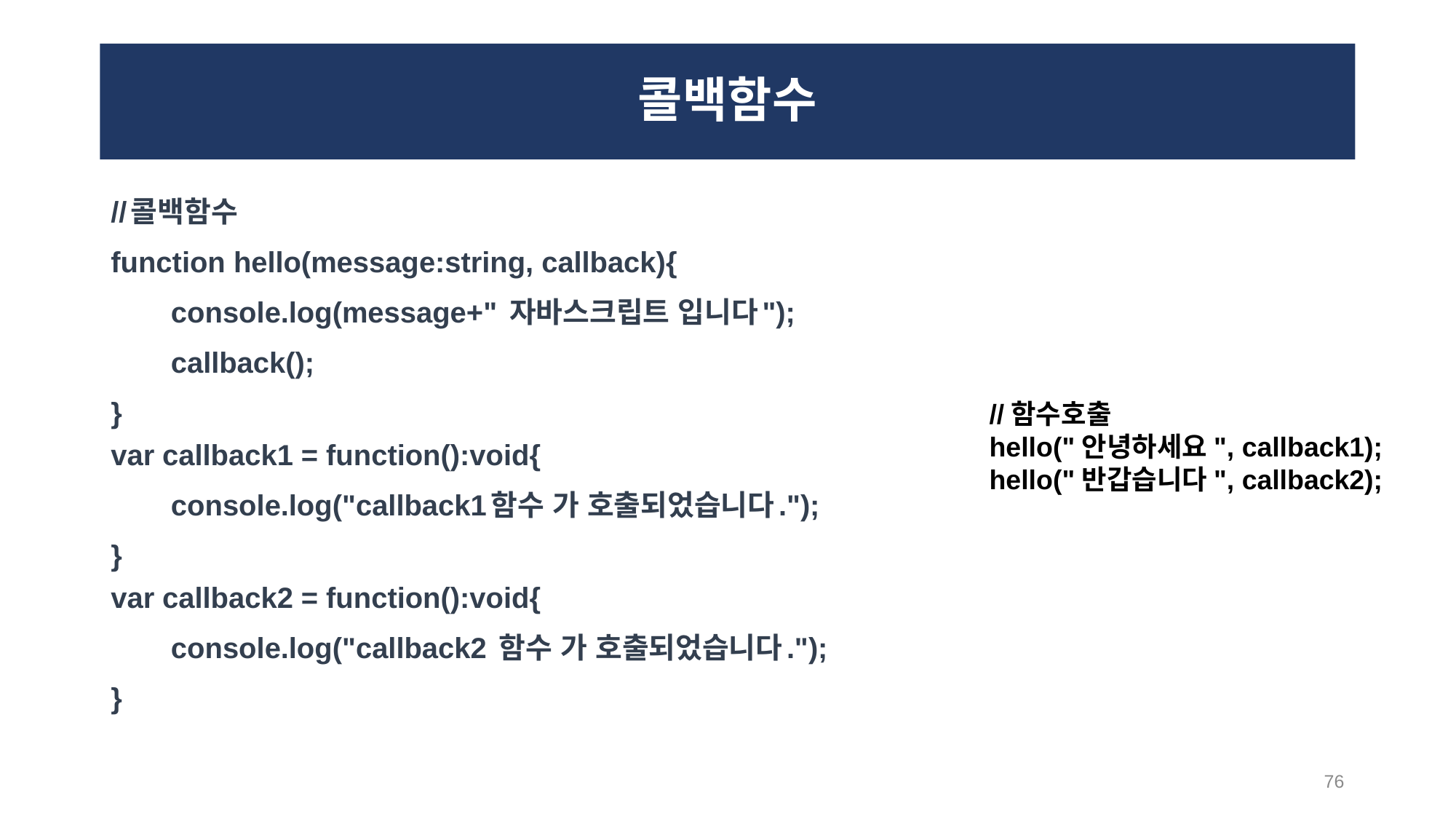

# 콜백함수
//콜백함수
function hello(message:string, callback){
	console.log(message+" 자바스크립트 입니다");
	callback();
}
var callback1 = function():void{
	console.log("callback1함수 가 호출되었습니다.");
}
var callback2 = function():void{
	console.log("callback2 함수 가 호출되었습니다.");
}
//함수호출
hello("안녕하세요", callback1);
hello("반갑습니다", callback2);

76